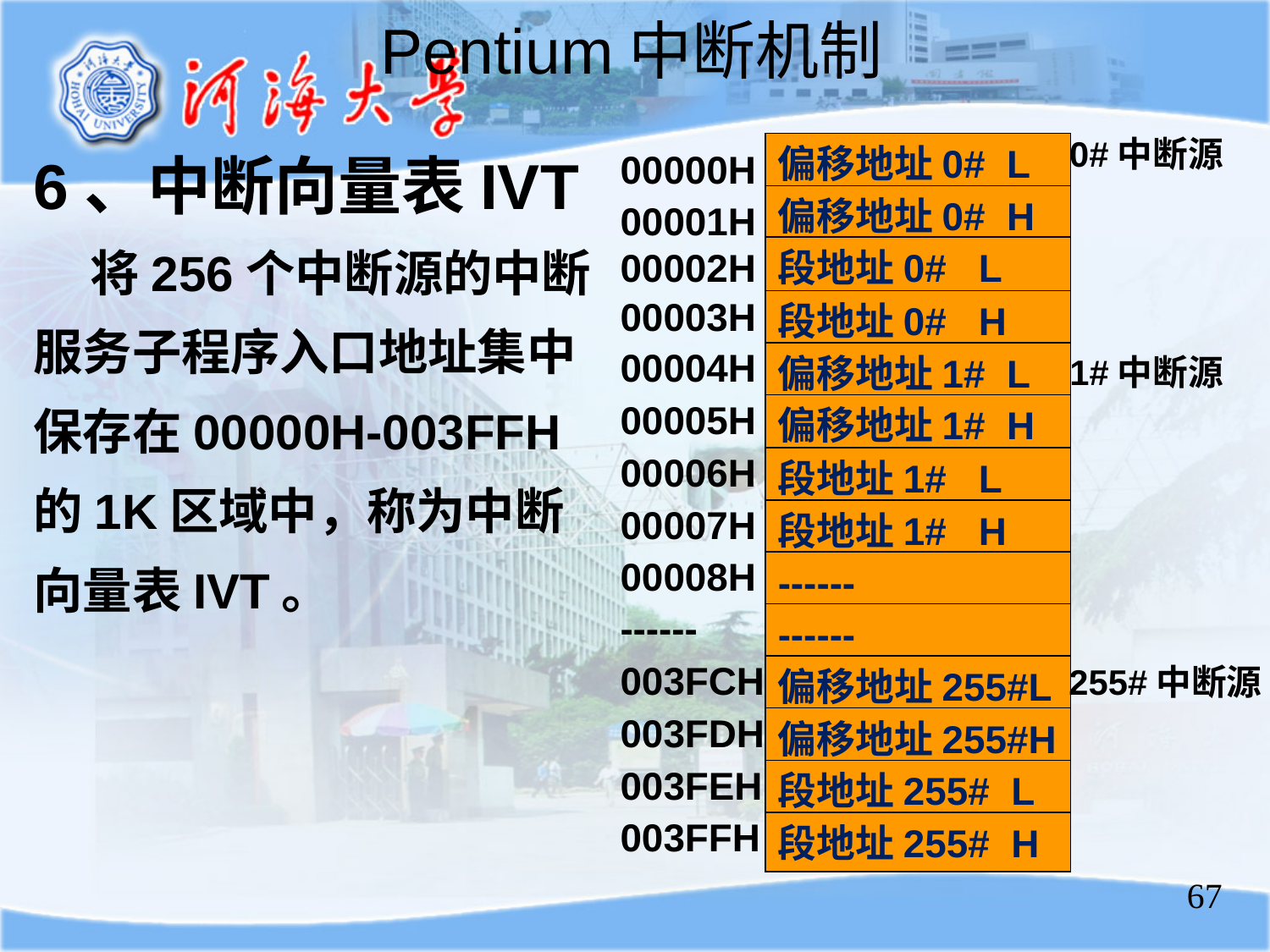

Pentium中断机制
0#中断源
偏移地址0#  L
00000H
偏移地址0#  H
00001H
00002H
段地址0#   L
00003H
段地址0#   H
00004H
偏移地址1#  L
1#中断源
00005H
偏移地址1#  H
00006H
段地址1#   L
00007H
段地址1#   H
00008H
------
------
------
003FCH
255#中断源
偏移地址255#L
003FDH
偏移地址255#H
003FEH
段地址255#  L
003FFH
段地址255#  H
6、中断向量表IVT
    将256个中断源的中断服务子程序入口地址集中保存在00000H-003FFH的1K区域中，称为中断向量表IVT。
67